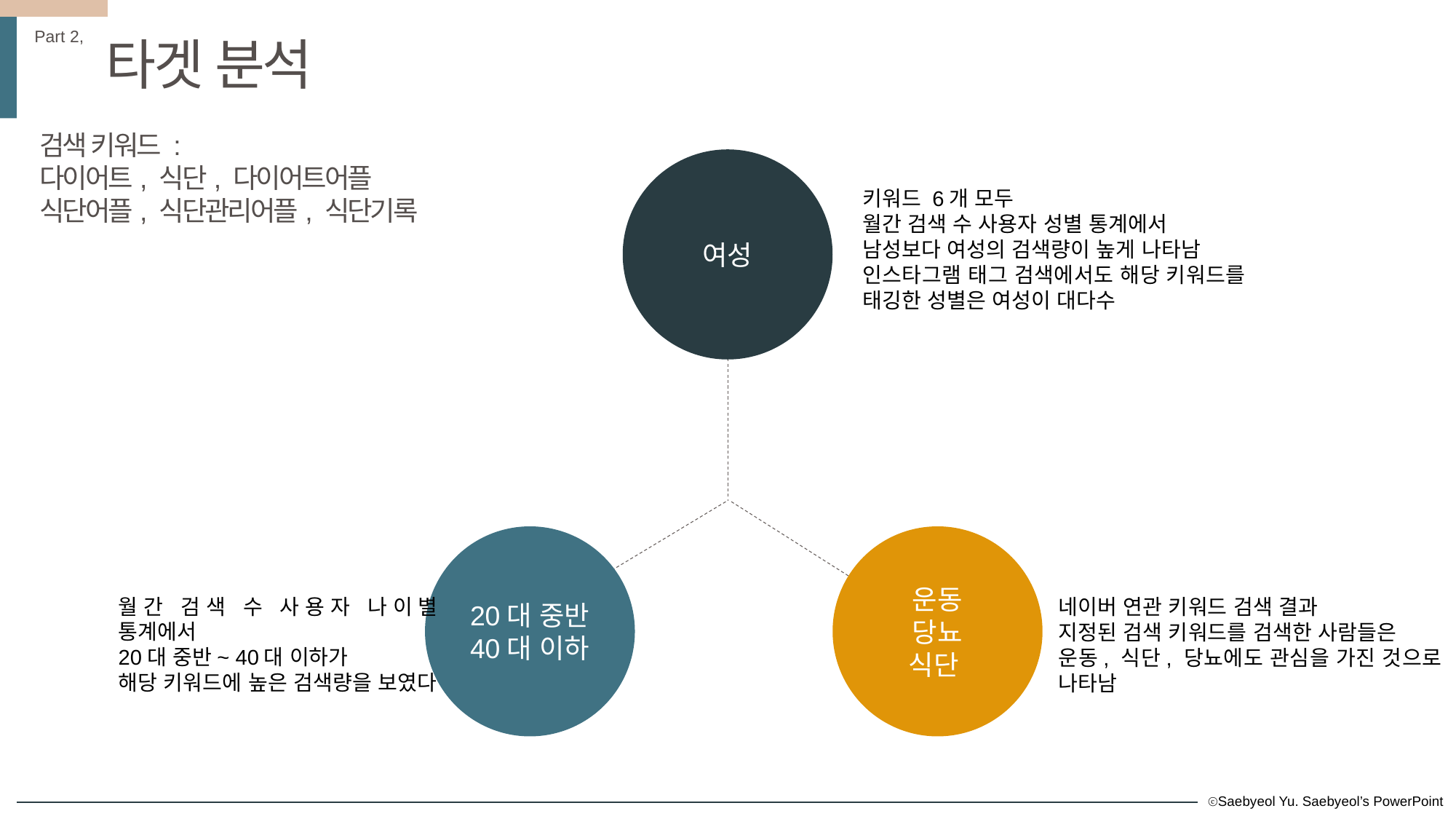

Part 2,
타겟 분석
검색 키워드 :
다이어트, 식단, 다이어트어플
식단어플, 식단관리어플, 식단기록

여성
키워드 6개 모두
월간 검색 수 사용자 성별 통계에서
남성보다 여성의 검색량이 높게 나타남
인스타그램 태그 검색에서도 해당 키워드를
태깅한 성별은 여성이 대다수
20대 중반
40대 이하
운동
당뇨
식단
월간 검색 수 사용자 나이별 통계에서
20대 중반~ 40대 이하가
해당 키워드에 높은 검색량을 보였다
네이버 연관 키워드 검색 결과
지정된 검색 키워드를 검색한 사람들은
운동, 식단, 당뇨에도 관심을 가진 것으로 나타남